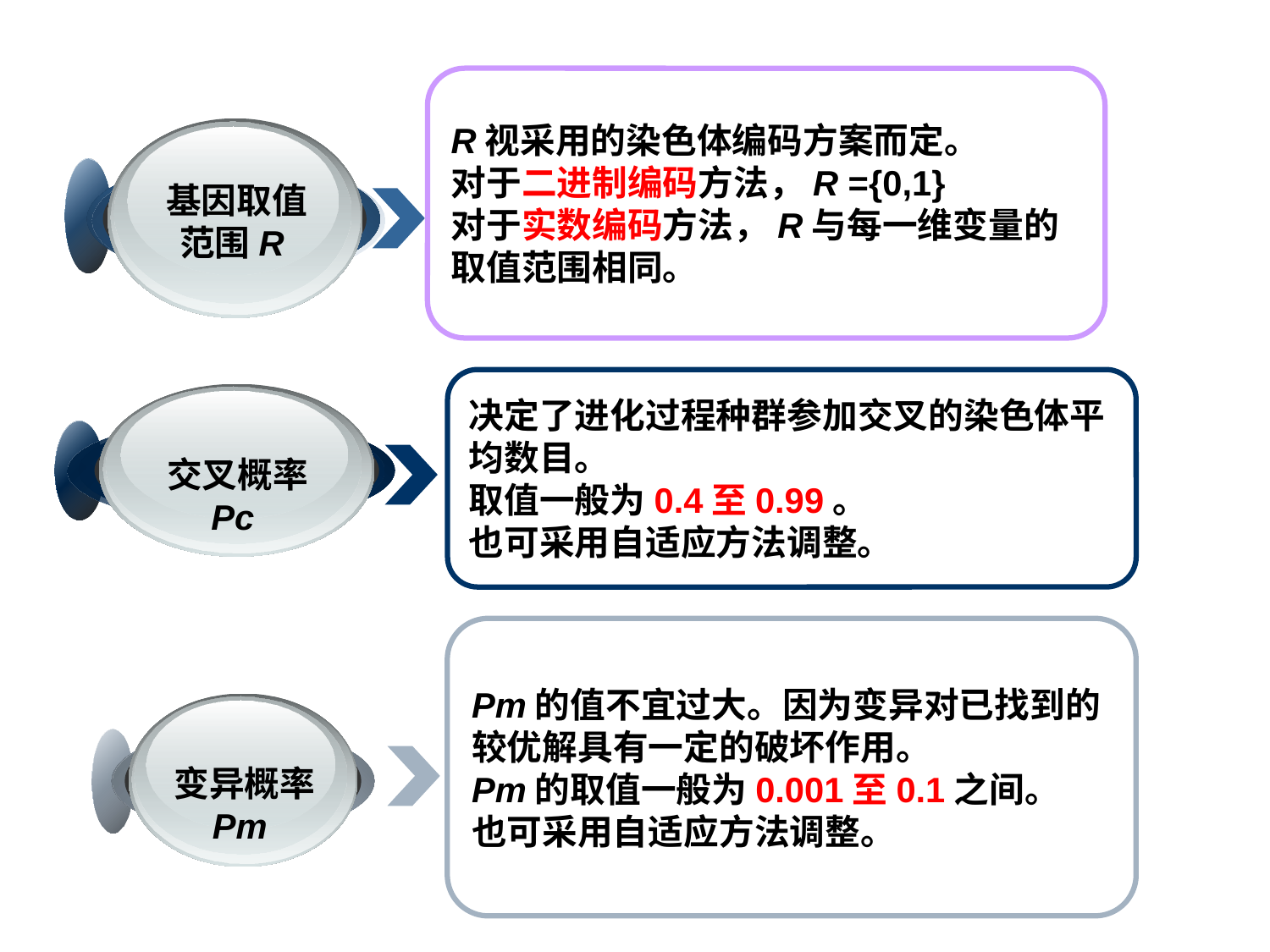

R视采用的染色体编码方案而定。
对于二进制编码方法，R ={0,1}
对于实数编码方法，R与每一维变量的取值范围相同。

基因取值
范围R

决定了进化过程种群参加交叉的染色体平均数目。
取值一般为0.4至0.99。
也可采用自适应方法调整。

交叉概率
Pc

Pm的值不宜过大。因为变异对已找到的较优解具有一定的破坏作用。
Pm的取值一般为0.001至0.1之间。
也可采用自适应方法调整。

变异概率
Pm